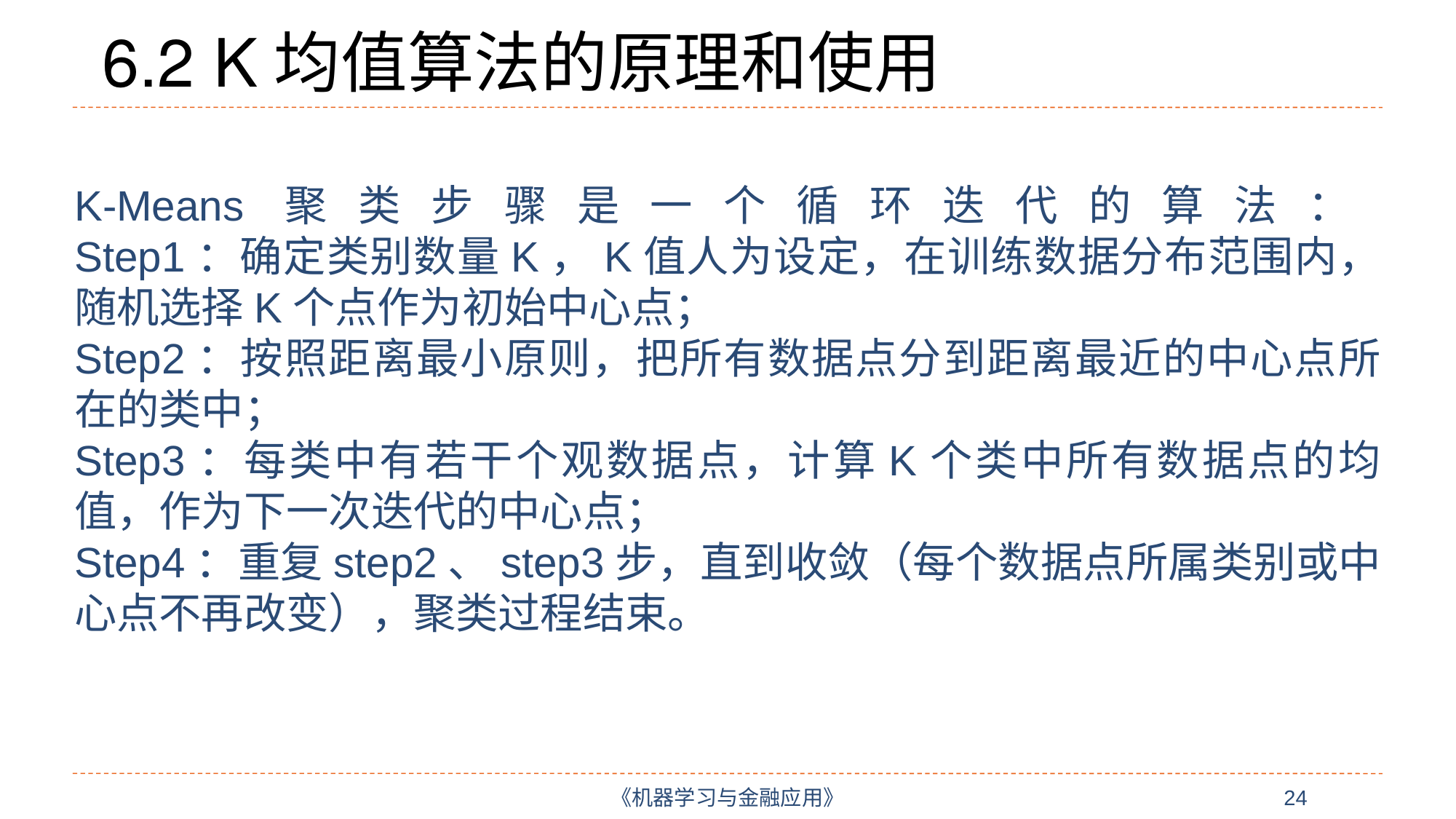

# 6.2 K均值算法的原理和使用
K-Means聚类步骤是一个循环迭代的算法：
Step1：确定类别数量K，K值人为设定，在训练数据分布范围内，随机选择K个点作为初始中心点；
Step2：按照距离最小原则，把所有数据点分到距离最近的中心点所在的类中；
Step3：每类中有若干个观数据点，计算K个类中所有数据点的均值，作为下一次迭代的中心点；
Step4：重复step2、step3步，直到收敛（每个数据点所属类别或中心点不再改变），聚类过程结束。